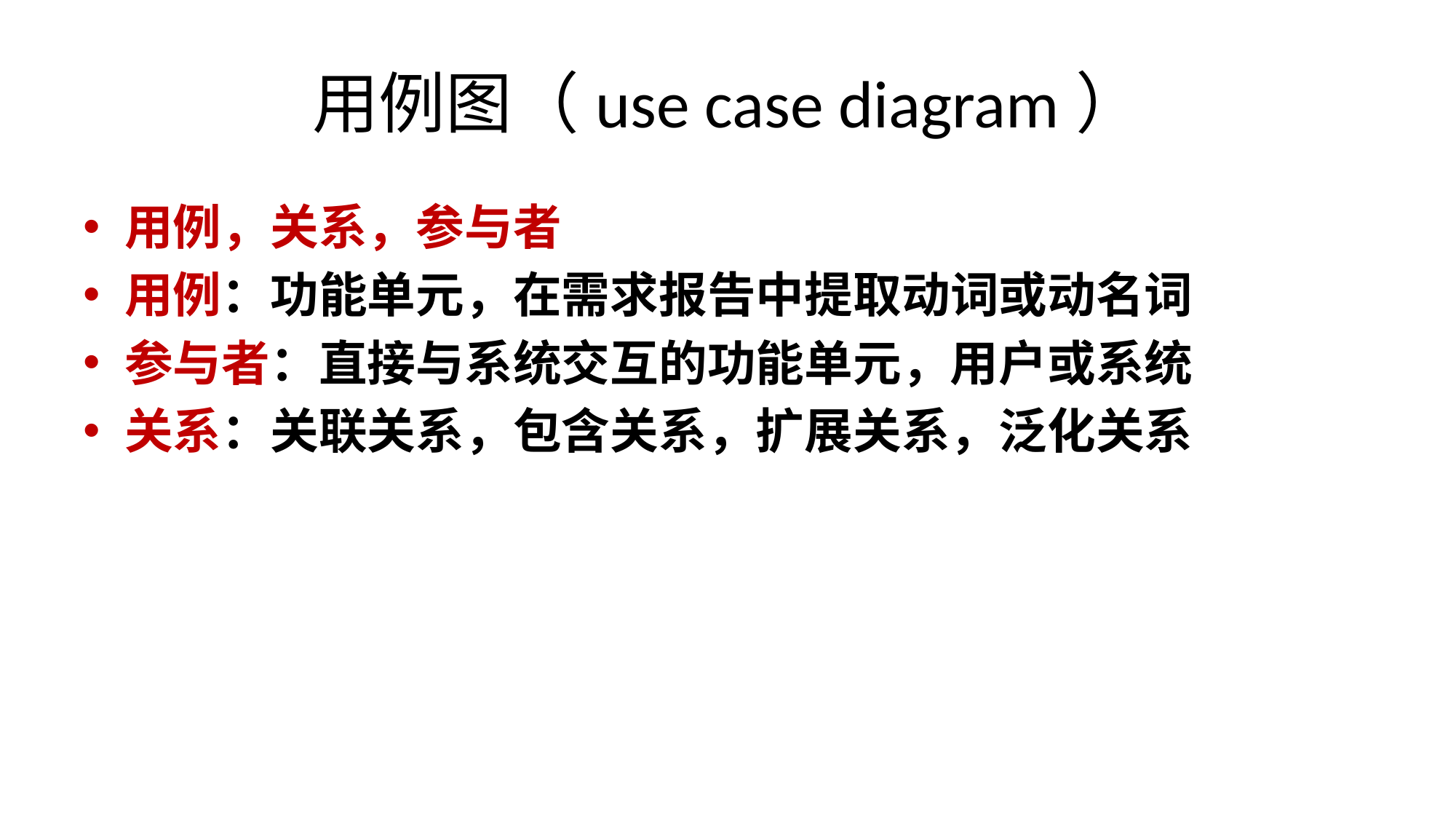

# 用例图（use case diagram）
用例，关系，参与者
用例：功能单元，在需求报告中提取动词或动名词
参与者：直接与系统交互的功能单元，用户或系统
关系：关联关系，包含关系，扩展关系，泛化关系